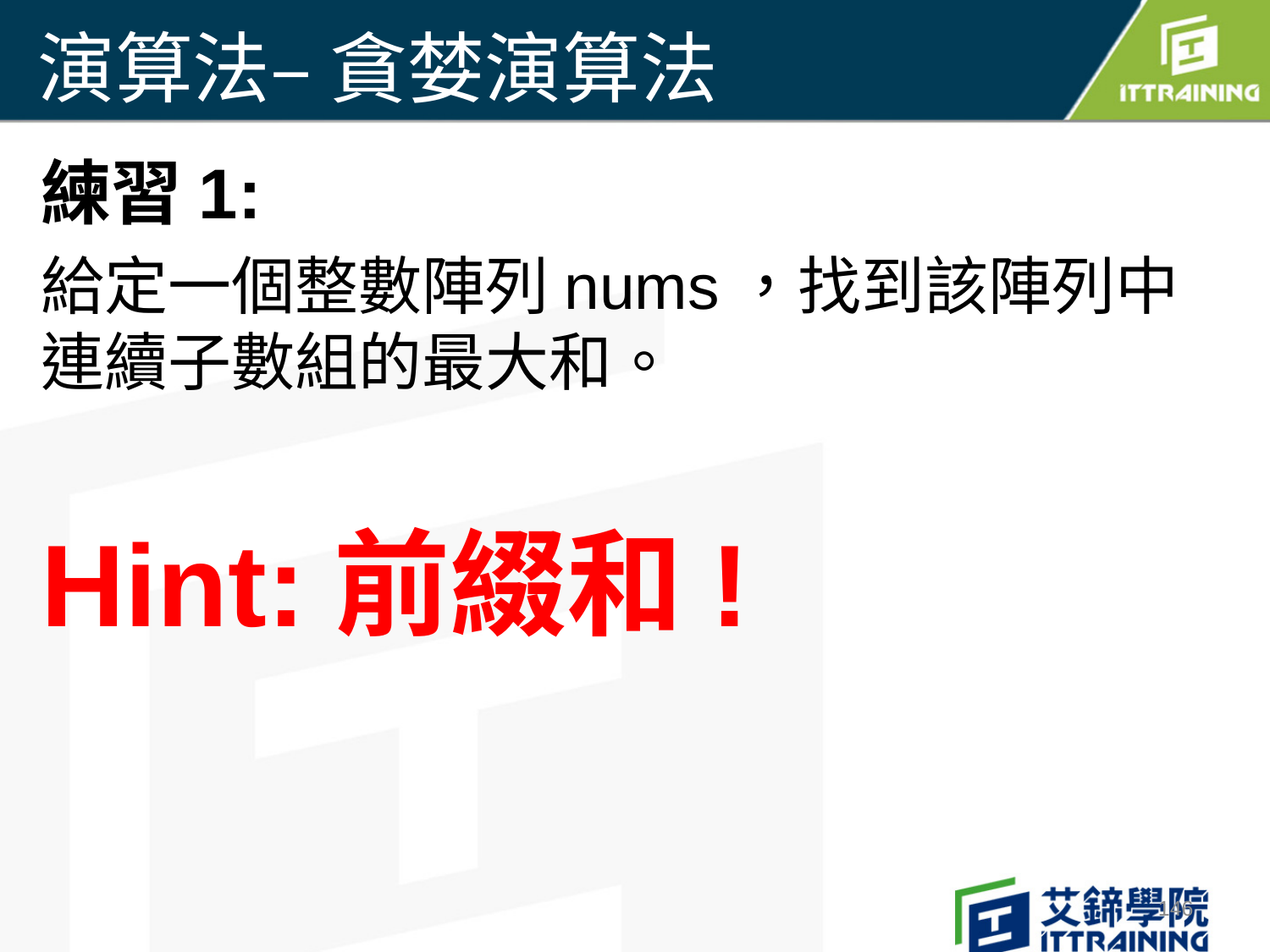

# 演算法– 貪婪演算法
練習1:
給定一個整數陣列nums，找到該陣列中連續子數組的最大和。

Hint:前綴和!

146